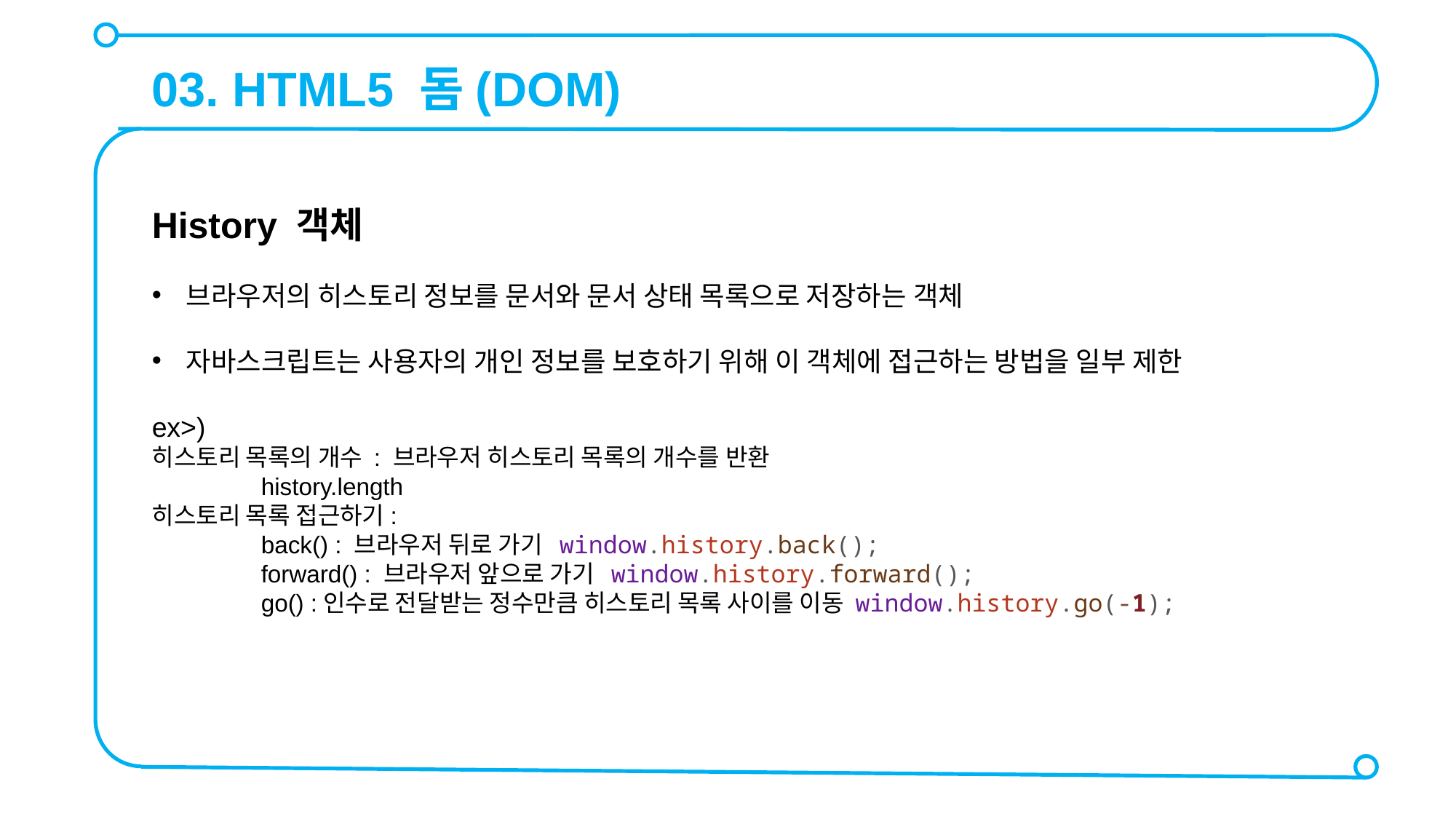

03. HTML5 돔(DOM)
History 객체

브라우저의 히스토리 정보를 문서와 문서 상태 목록으로 저장하는 객체

자바스크립트는 사용자의 개인 정보를 보호하기 위해 이 객체에 접근하는 방법을 일부 제한

ex>)
히스토리 목록의 개수 : 브라우저 히스토리 목록의 개수를 반환
	history.length
히스토리 목록 접근하기:
	back() : 브라우저 뒤로 가기  window.history.back();
	forward() : 브라우저 앞으로 가기  window.history.forward();
	go() :인수로 전달받는 정수만큼 히스토리 목록 사이를 이동 window.history.go(-1);